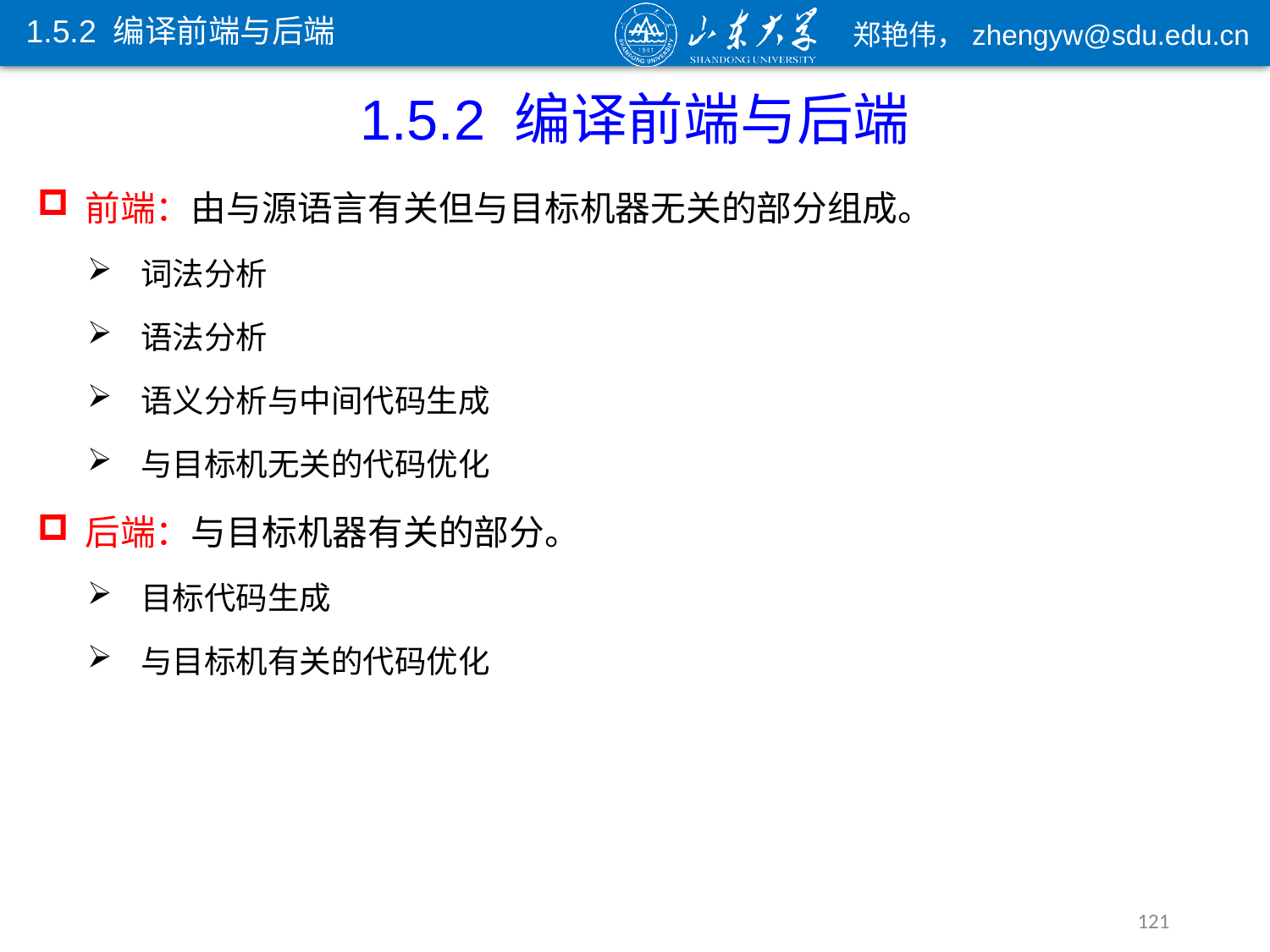

1.5.2 编译前端与后端
1.5.2 编译前端与后端
前端：由与源语言有关但与目标机器无关的部分组成。
词法分析
语法分析
语义分析与中间代码生成
与目标机无关的代码优化
后端：与目标机器有关的部分。
目标代码生成
与目标机有关的代码优化
121